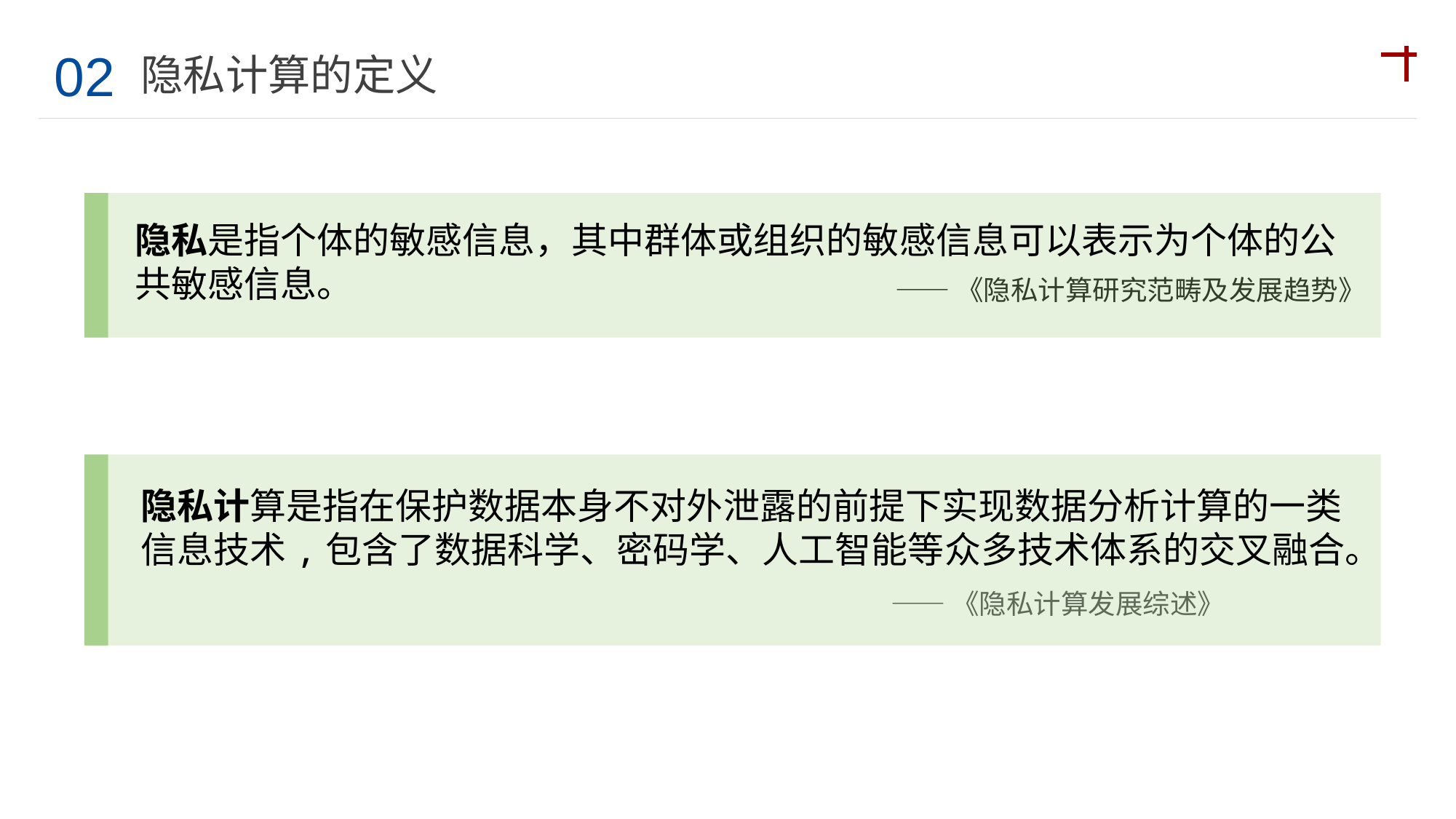

02
隐私计算的定义

隐私是指个体的敏感信息，其中群体或组织的敏感信息可以表示为个体的公共敏感信息。
——《隐私计算研究范畴及发展趋势》

隐私计算是指在保护数据本身不对外泄露的前提下实现数据分析计算的一类信息技术,包含了数据科学、密码学、人工智能等众多技术体系的交叉融合。
——《隐私计算发展综述》